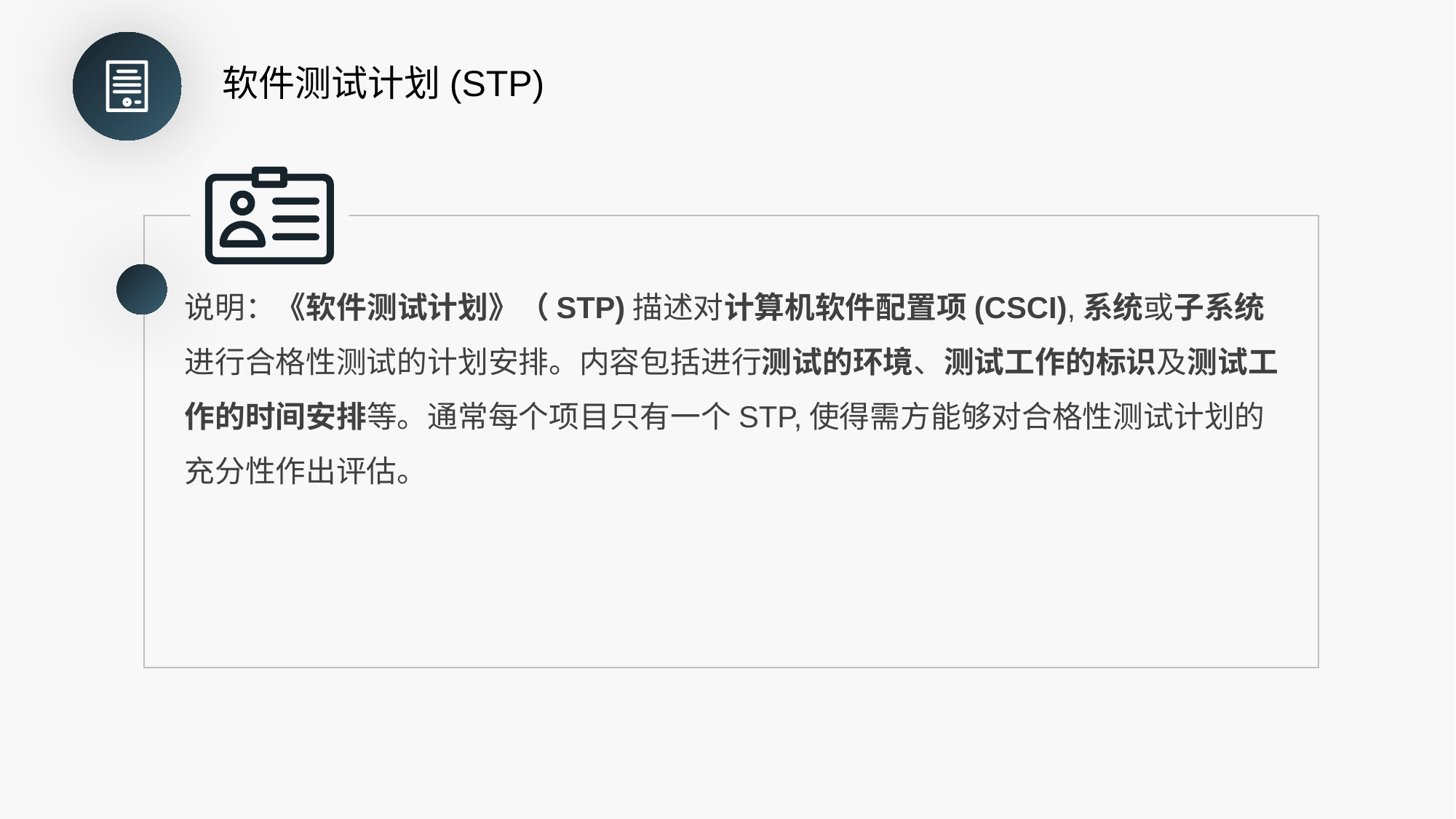

软件测试计划(STP)

说明：《软件测试计划》（STP)描述对计算机软件配置项(CSCI),系统或子系统进行合格性测试的计划安排。内容包括进行测试的环境、测试工作的标识及测试工作的时间安排等。通常每个项目只有一个STP,使得需方能够对合格性测试计划的充分性作出评估。